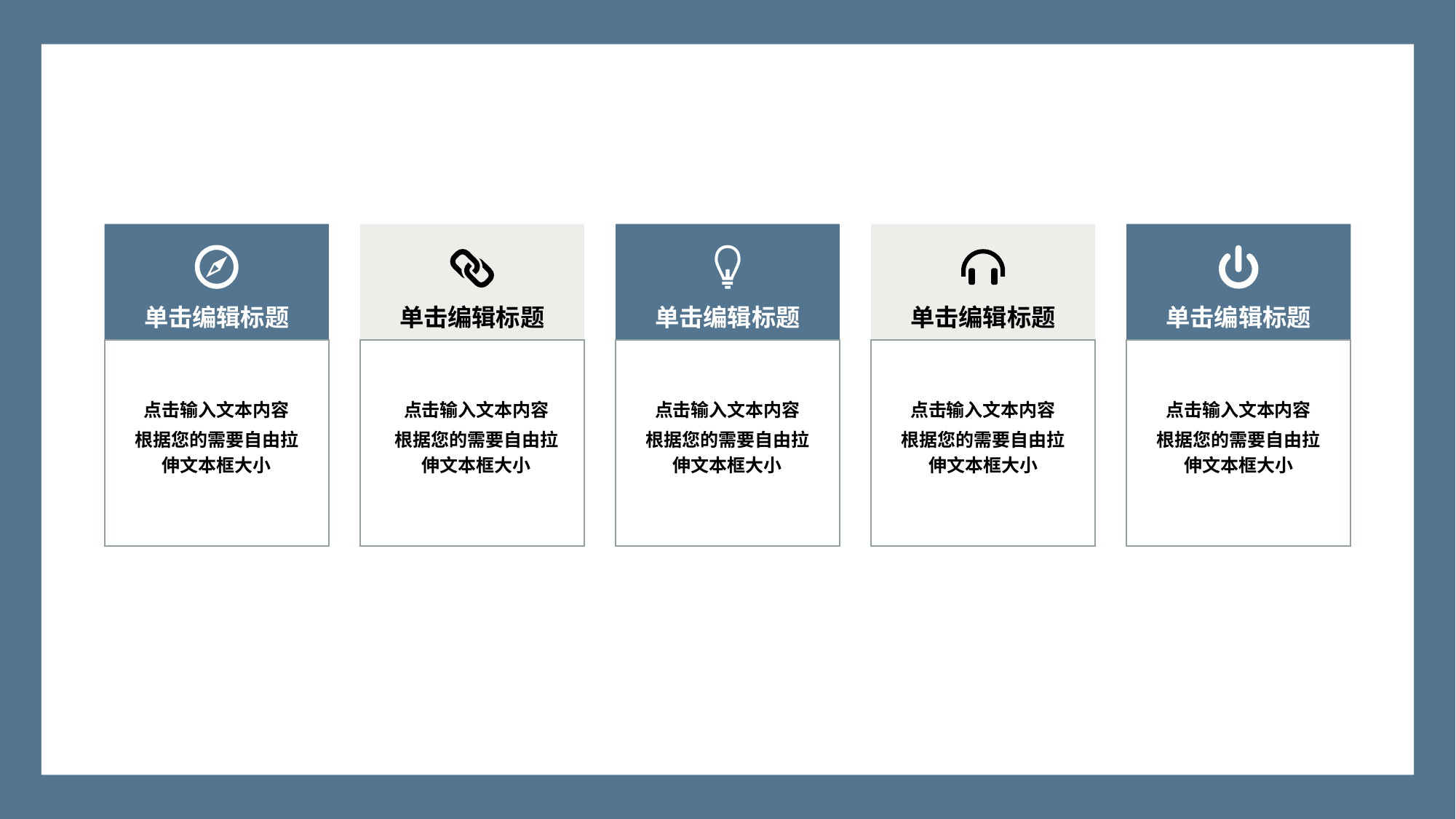

单击编辑标题
单击编辑标题
单击编辑标题
单击编辑标题
单击编辑标题

点击输入文本内容
根据您的需要自由拉伸文本框大小
点击输入文本内容
根据您的需要自由拉伸文本框大小
点击输入文本内容
根据您的需要自由拉伸文本框大小
点击输入文本内容
根据您的需要自由拉伸文本框大小
点击输入文本内容
根据您的需要自由拉伸文本框大小